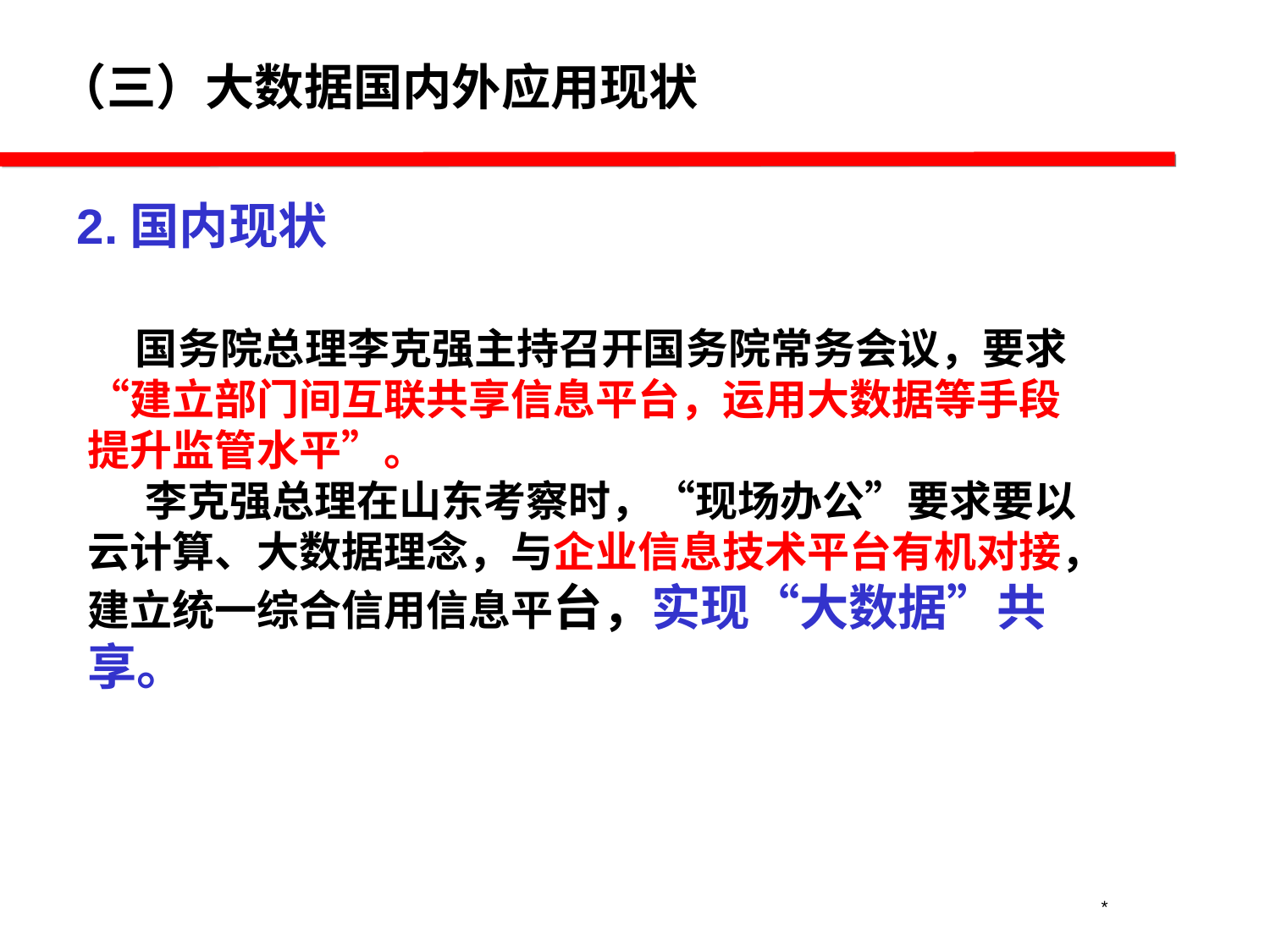

（三）大数据国内外应用现状
2.国内现状
    国务院总理李克强主持召开国务院常务会议，要求“建立部门间互联共享信息平台，运用大数据等手段提升监管水平”。
     李克强总理在山东考察时，“现场办公”要求要以云计算、大数据理念，与企业信息技术平台有机对接，建立统一综合信用信息平台，实现“大数据”共享。
*